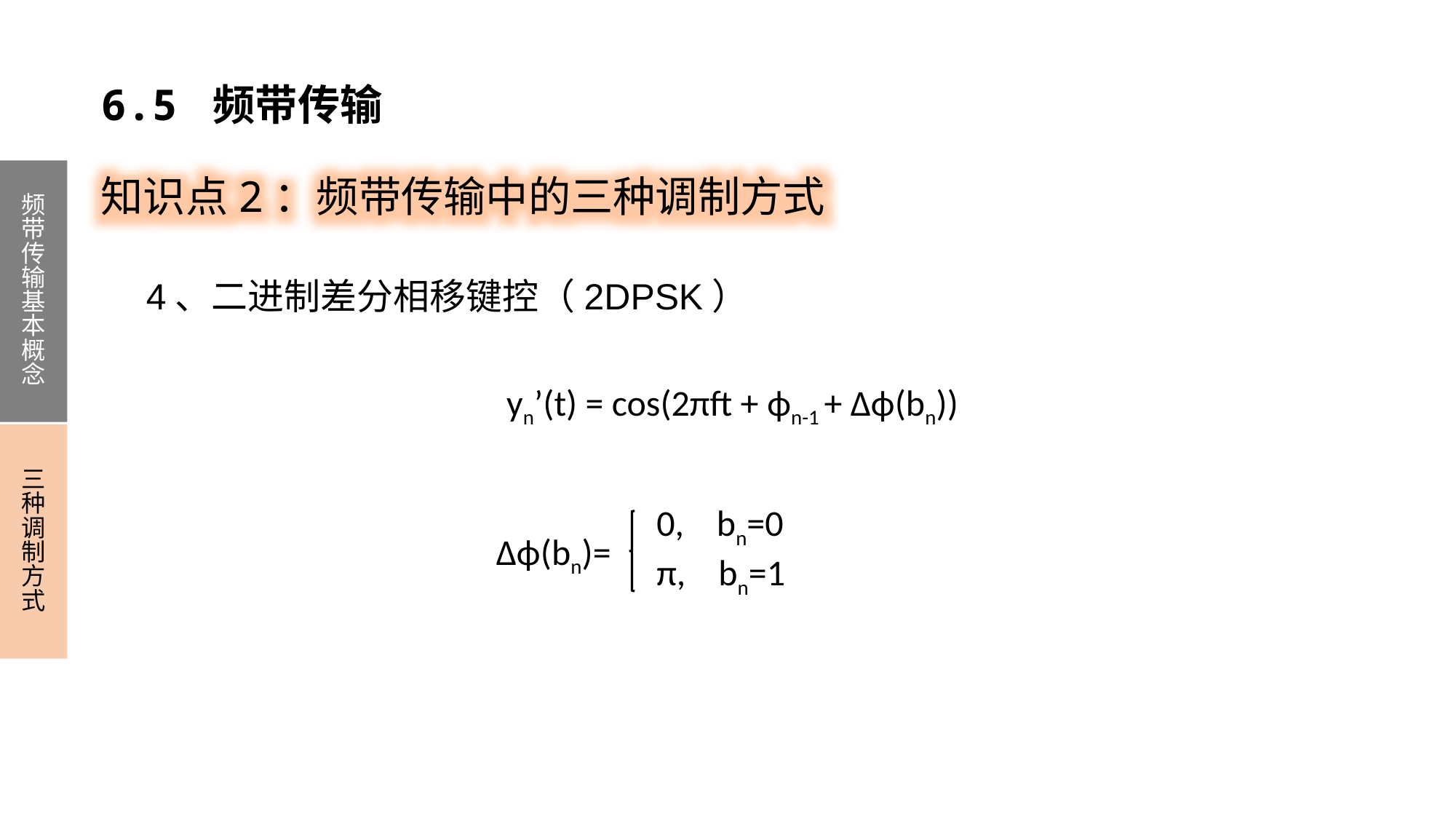

6.5 频带传输
知识点2：频带传输中的三种调制方式
频带传输基本概念
三种调制方式
4、二进制差分相移键控（2DPSK）

yn’(t) = cos(2πft + ϕn-1 + Δϕ(bn))

0,    bn=0
π,    bn=1

Δϕ(bn)=